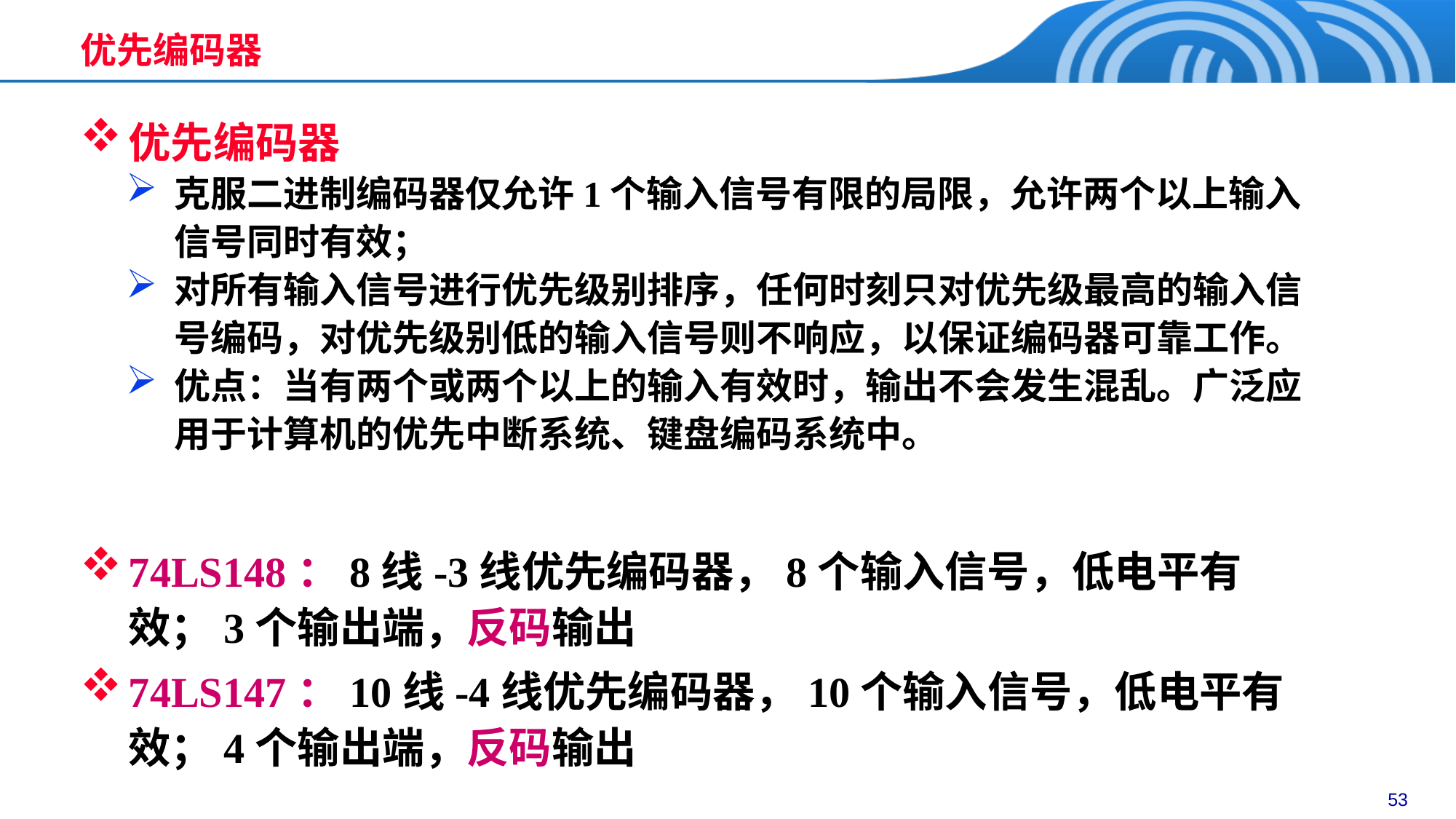

# 优先编码器
优先编码器
克服二进制编码器仅允许1个输入信号有限的局限，允许两个以上输入信号同时有效；
对所有输入信号进行优先级别排序，任何时刻只对优先级最高的输入信号编码，对优先级别低的输入信号则不响应，以保证编码器可靠工作。
优点：当有两个或两个以上的输入有效时，输出不会发生混乱。广泛应用于计算机的优先中断系统、键盘编码系统中。

74LS148：8线-3线优先编码器，8个输入信号，低电平有效；3个输出端，反码输出
74LS147：10线-4线优先编码器，10个输入信号，低电平有效；4个输出端，反码输出